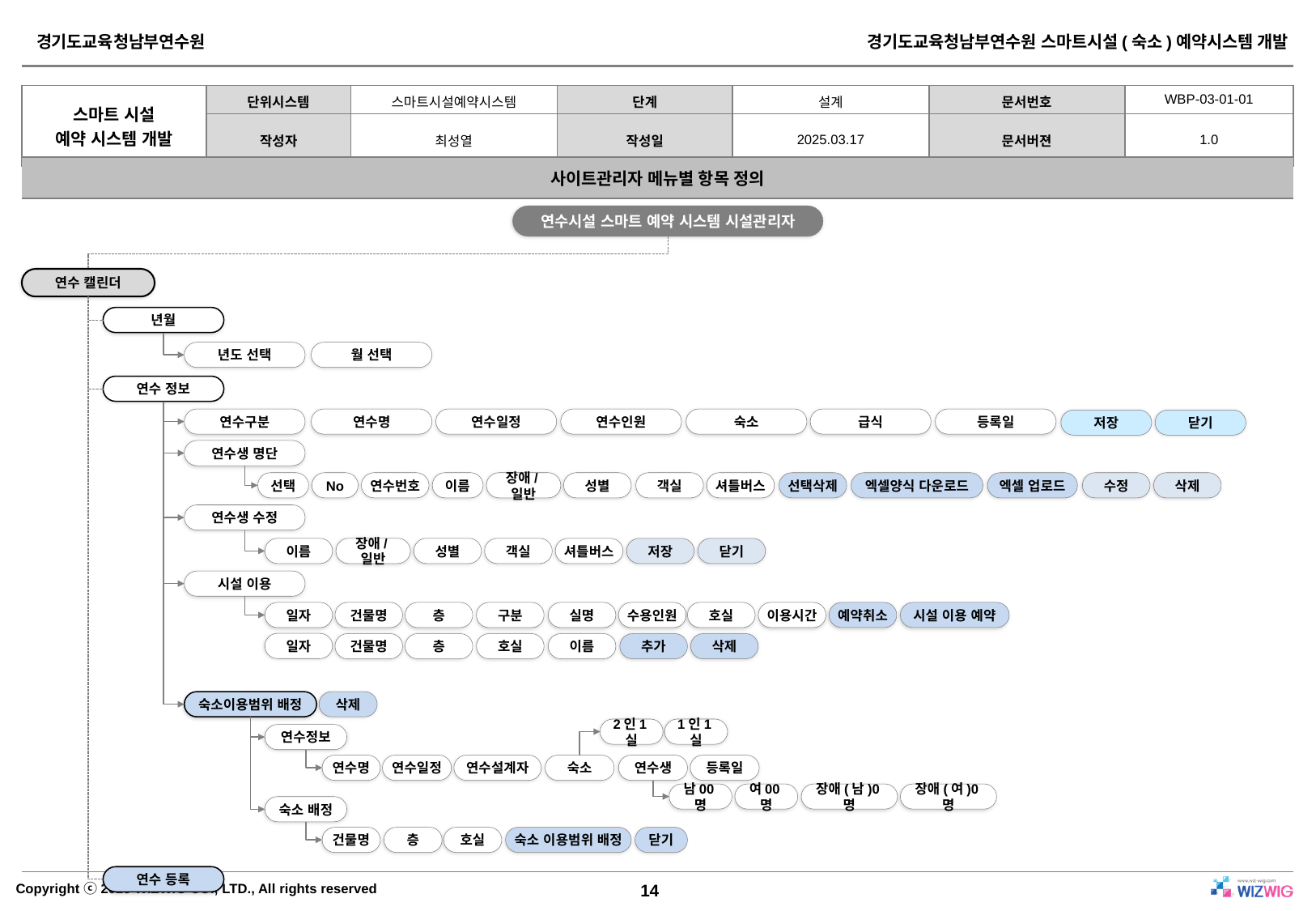

| 사이트관리자 메뉴별 항목 정의 |
| --- |
연수시설 스마트 예약 시스템 시설관리자
연수 캘린더
년월
년도 선택
월 선택
연수 정보
연수구분
연수명
연수일정
연수인원
숙소
급식
등록일
저장
닫기
연수생 명단
선택
No
연수번호
이름
장애/일반
성별
객실
셔틀버스
선택삭제
엑셀양식 다운로드
엑셀 업로드
수정
삭제
연수생 수정
이름
장애/일반
성별
객실
셔틀버스
저장
닫기
시설 이용
일자
건물명
층
구분
실명
수용인원
호실
이용시간
예약취소
시설 이용 예약
일자
건물명
층
호실
이름
추가
삭제
숙소이용범위 배정
삭제
2인1실
1인1실
연수정보
연수명
연수일정
연수설계자
숙소
연수생
등록일
남00명
여00명
장애(남)0명
장애(여)0명
숙소 배정
건물명
층
호실
숙소 이용범위 배정
닫기
연수 등록